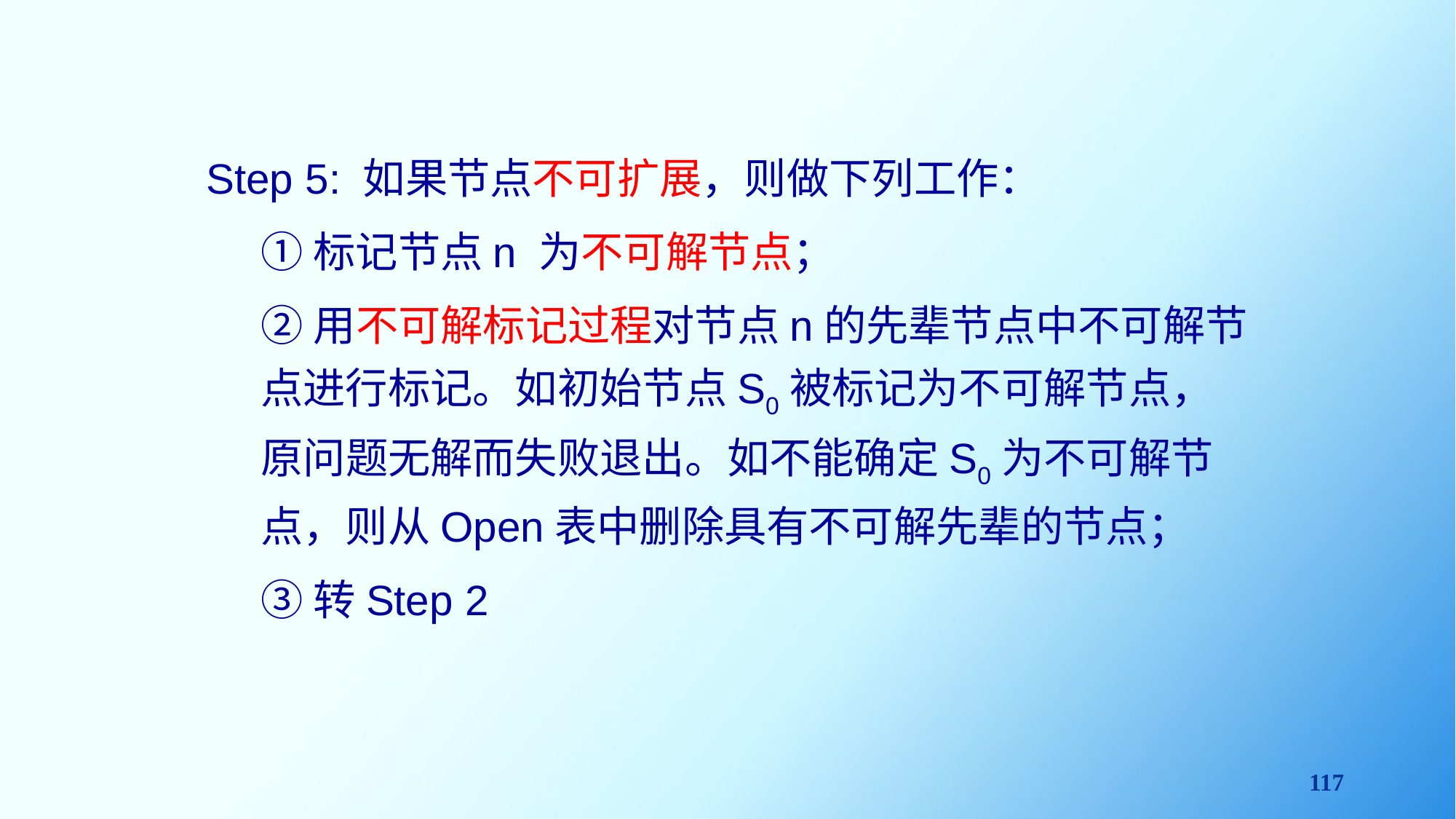

Step 5: 如果节点不可扩展，则做下列工作：
①标记节点n 为不可解节点；
②用不可解标记过程对节点n的先辈节点中不可解节点进行标记。如初始节点S0被标记为不可解节点，原问题无解而失败退出。如不能确定S0为不可解节点，则从Open表中删除具有不可解先辈的节点；
③转Step 2
117